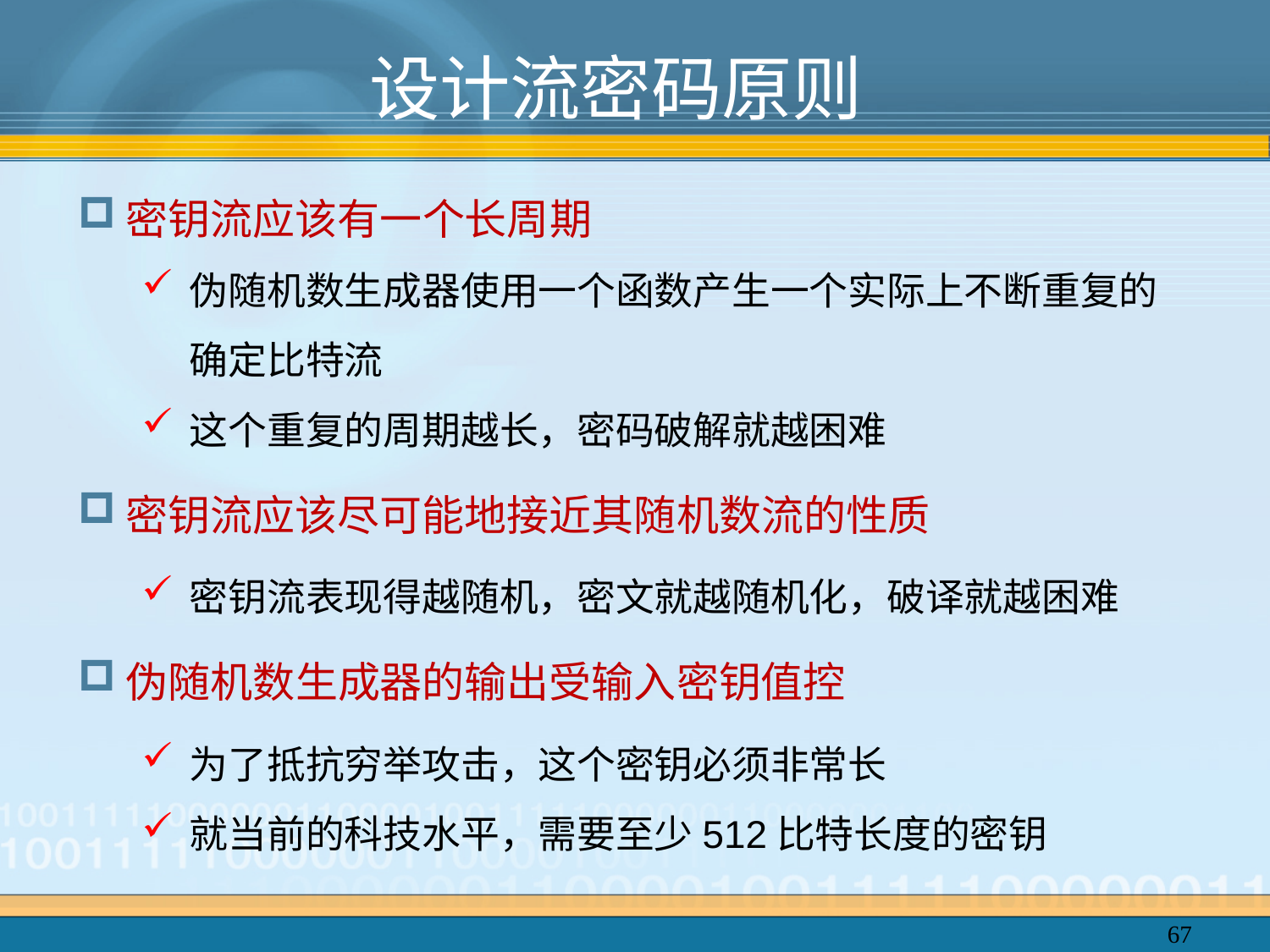

# 设计流密码原则
密钥流应该有一个长周期
伪随机数生成器使用一个函数产生一个实际上不断重复的确定比特流
这个重复的周期越长，密码破解就越困难
密钥流应该尽可能地接近其随机数流的性质
密钥流表现得越随机，密文就越随机化，破译就越困难
伪随机数生成器的输出受输入密钥值控
为了抵抗穷举攻击，这个密钥必须非常长
就当前的科技水平，需要至少512比特长度的密钥
67